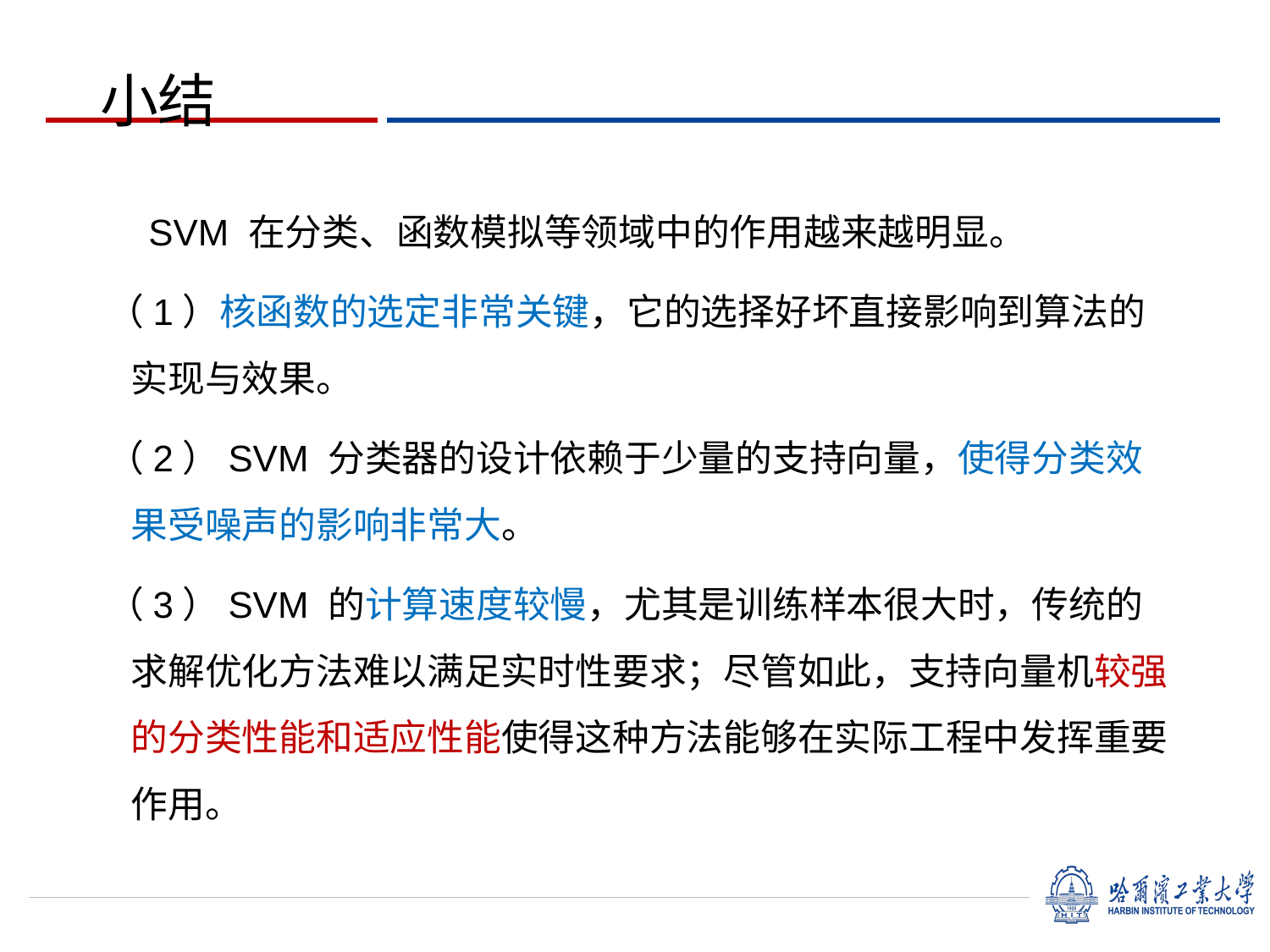

# 小结
    SVM 在分类、函数模拟等领域中的作用越来越明显。
（1）核函数的选定非常关键，它的选择好坏直接影响到算法的实现与效果。
（2）SVM 分类器的设计依赖于少量的支持向量，使得分类效果受噪声的影响非常大。
（3）SVM 的计算速度较慢，尤其是训练样本很大时，传统的求解优化方法难以满足实时性要求；尽管如此，支持向量机较强的分类性能和适应性能使得这种方法能够在实际工程中发挥重要作用。